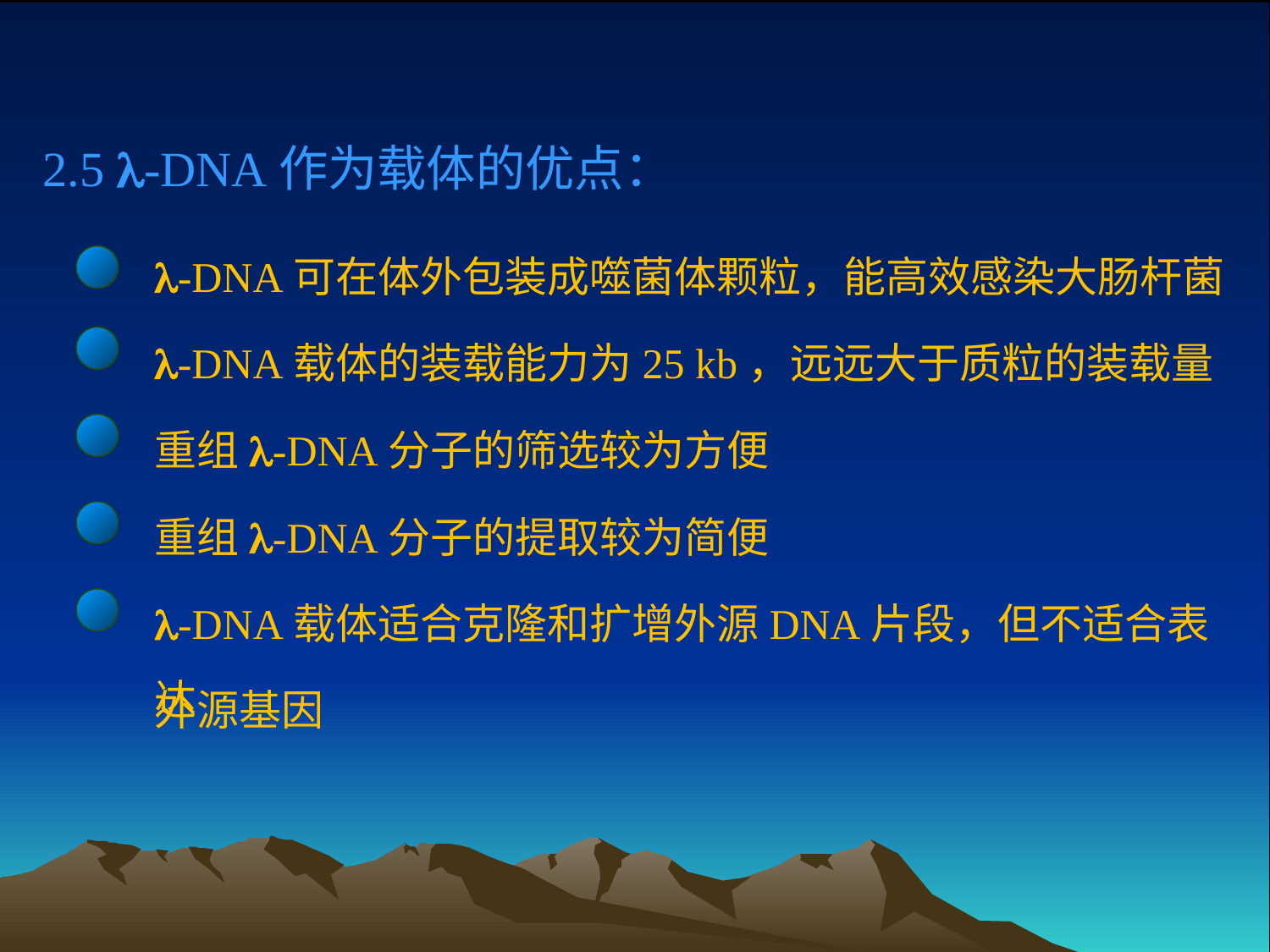

2.5 λ-DNA作为载体的优点：
λ-DNA可在体外包装成噬菌体颗粒，能高效感染大肠杆菌

λ-DNA载体的装载能力为25 kb，远远大于质粒的装载量

重组λ-DNA分子的筛选较为方便

重组λ-DNA分子的提取较为简便

λ-DNA载体适合克隆和扩增外源DNA片段，但不适合表达

外源基因